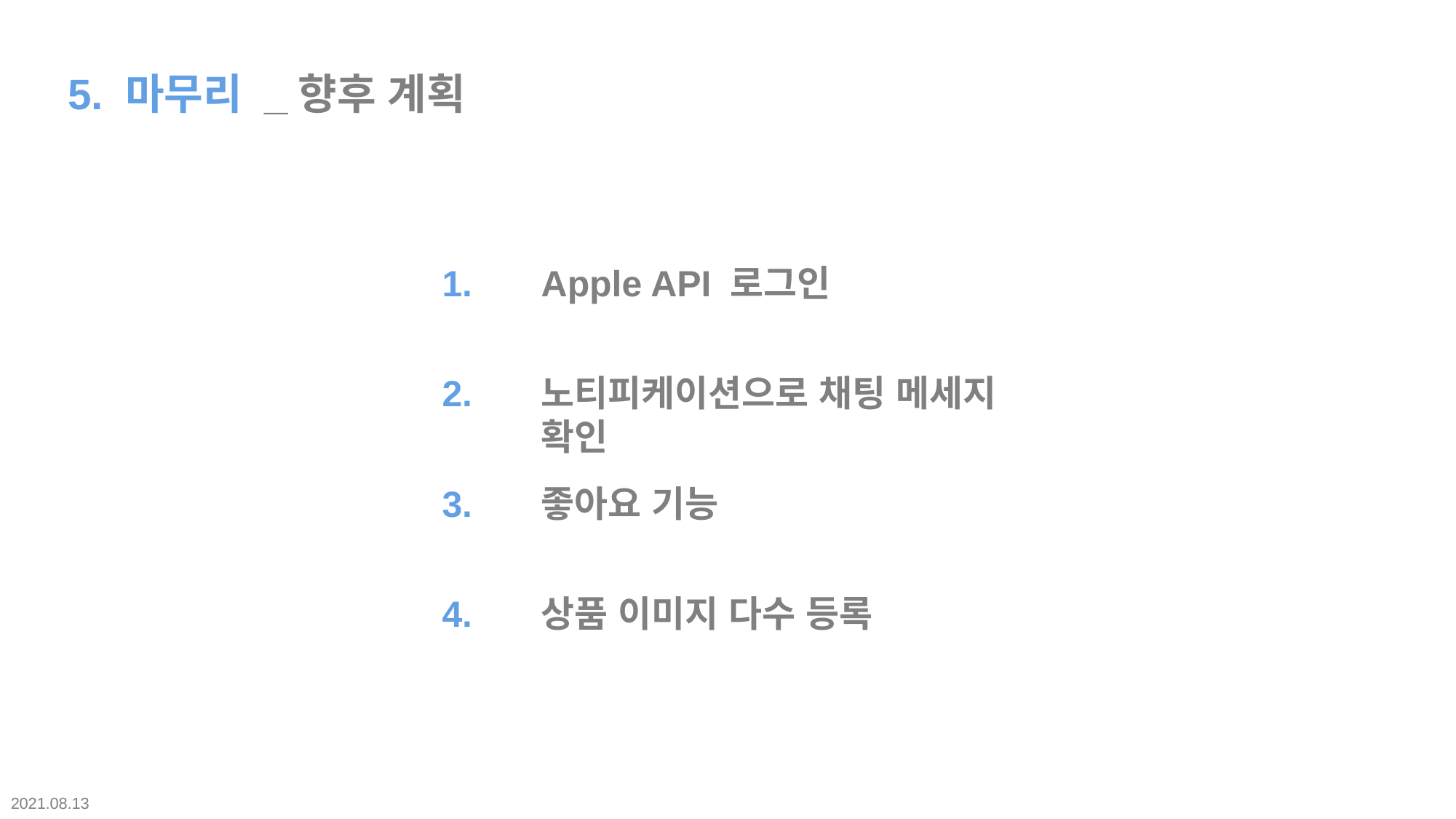

5. 마무리 _향후 계획
1.
Apple API 로그인
2.
노티피케이션으로 채팅 메세지 확인
3.
좋아요 기능
4.
상품 이미지 다수 등록
2021.08.13